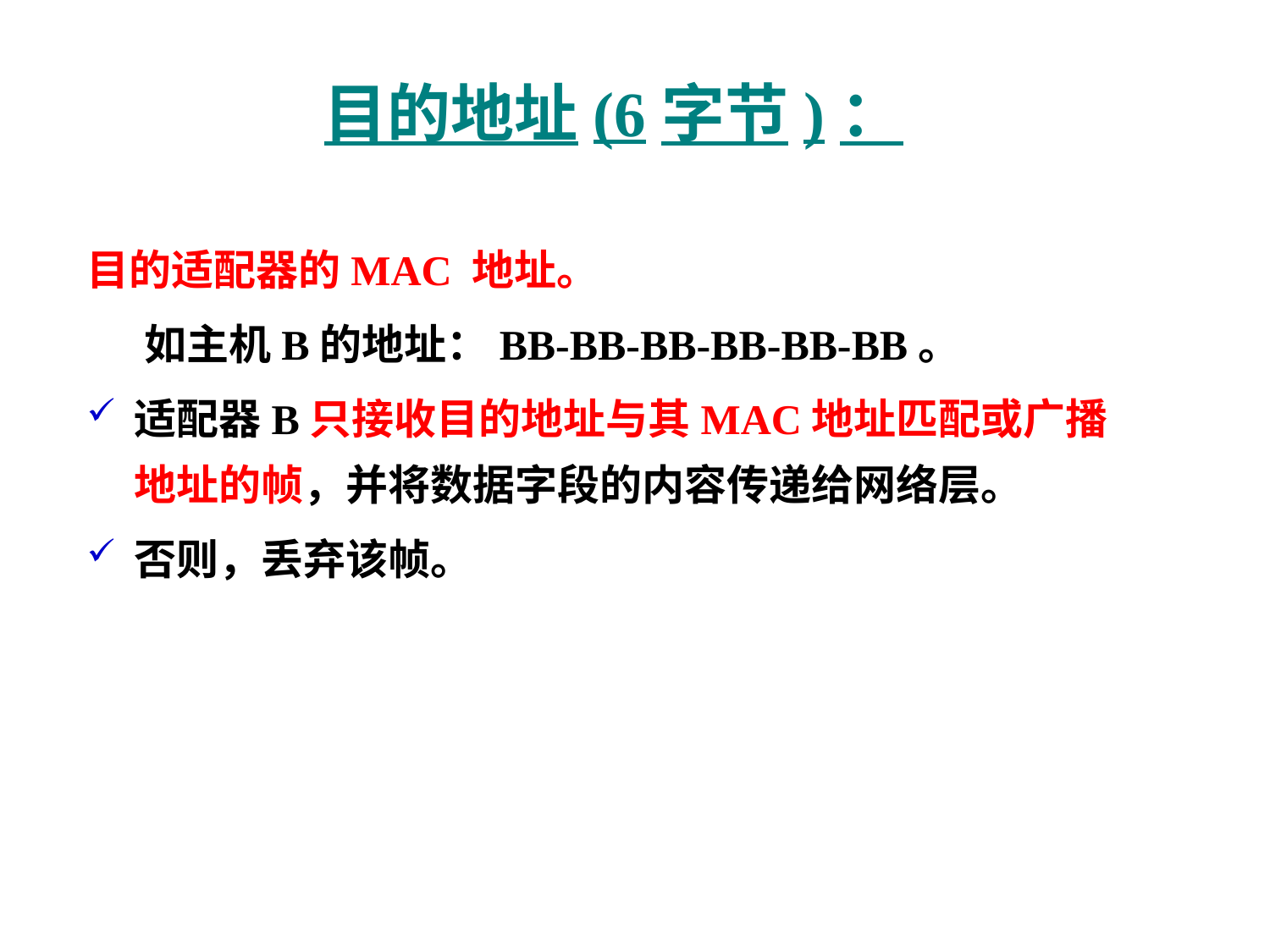

# 目的地址(6字节)：
目的适配器的MAC 地址。
     如主机B的地址：BB-BB-BB-BB-BB-BB。
适配器B只接收目的地址与其MAC地址匹配或广播地址的帧，并将数据字段的内容传递给网络层。
否则，丢弃该帧。
112